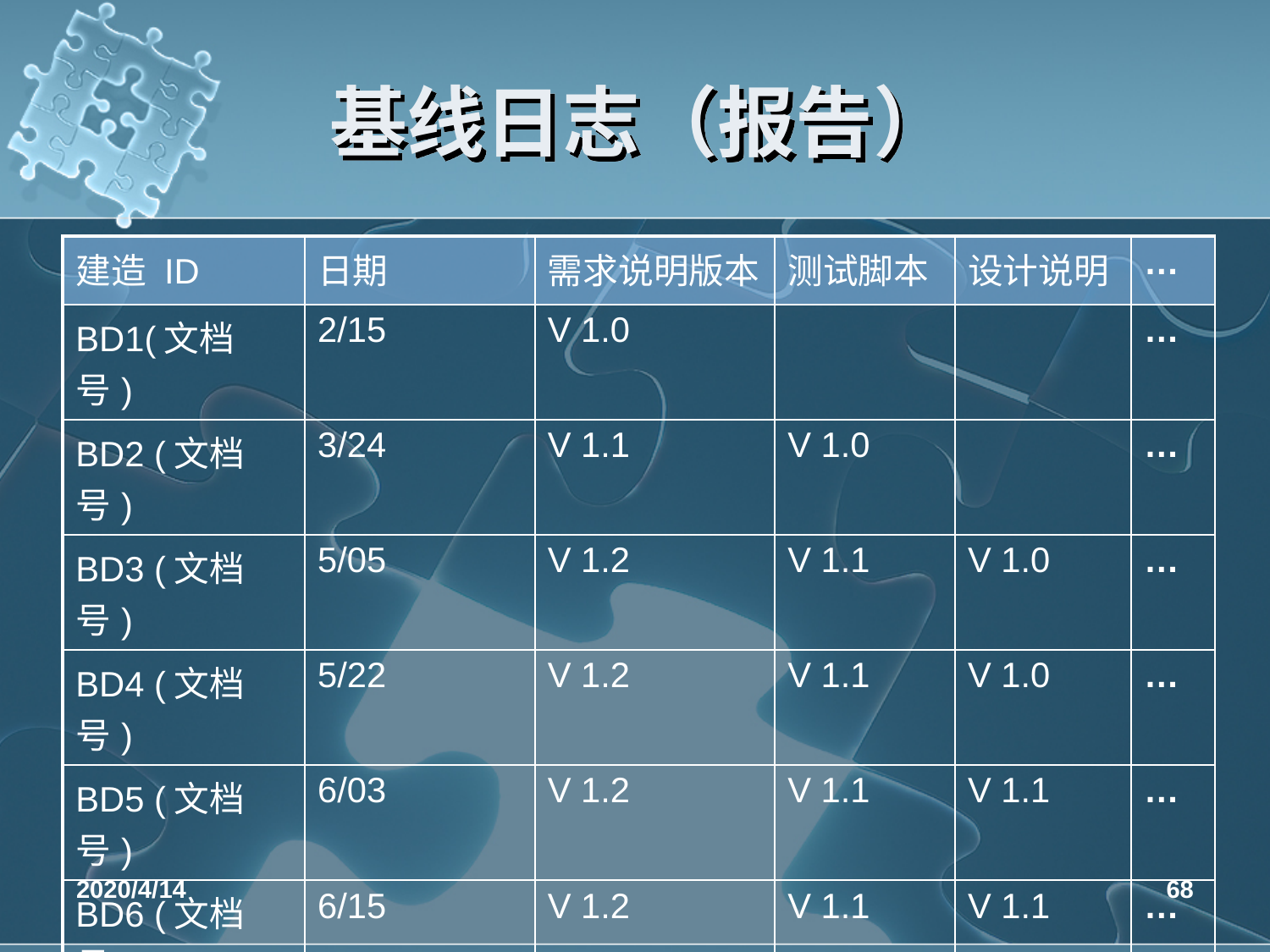

# 基线日志（报告）
| 建造 ID | 日期 | 需求说明版本 | 测试脚本 | 设计说明 | … |
| --- | --- | --- | --- | --- | --- |
| BD1(文档号) | 2/15 | V 1.0 |  |  | … |
| BD2 (文档号) | 3/24 | V 1.1 | V 1.0 |  | … |
| BD3 (文档号) | 5/05 | V 1.2 | V 1.1 | V 1.0 | … |
| BD4 (文档号) | 5/22 | V 1.2 | V 1.1 | V 1.0 | … |
| BD5 (文档号) | 6/03 | V 1.2 | V 1.1 | V 1.1 | … |
| BD6 (文档号) | 6/15 | V 1.2 | V 1.1 | V 1.1 | … |
| BD7 (文档号) | 7/04 | V 1.3 | V 1.2 | V 1.2 | … |
| … | … | … | … | … | … |
2020/4/14
68